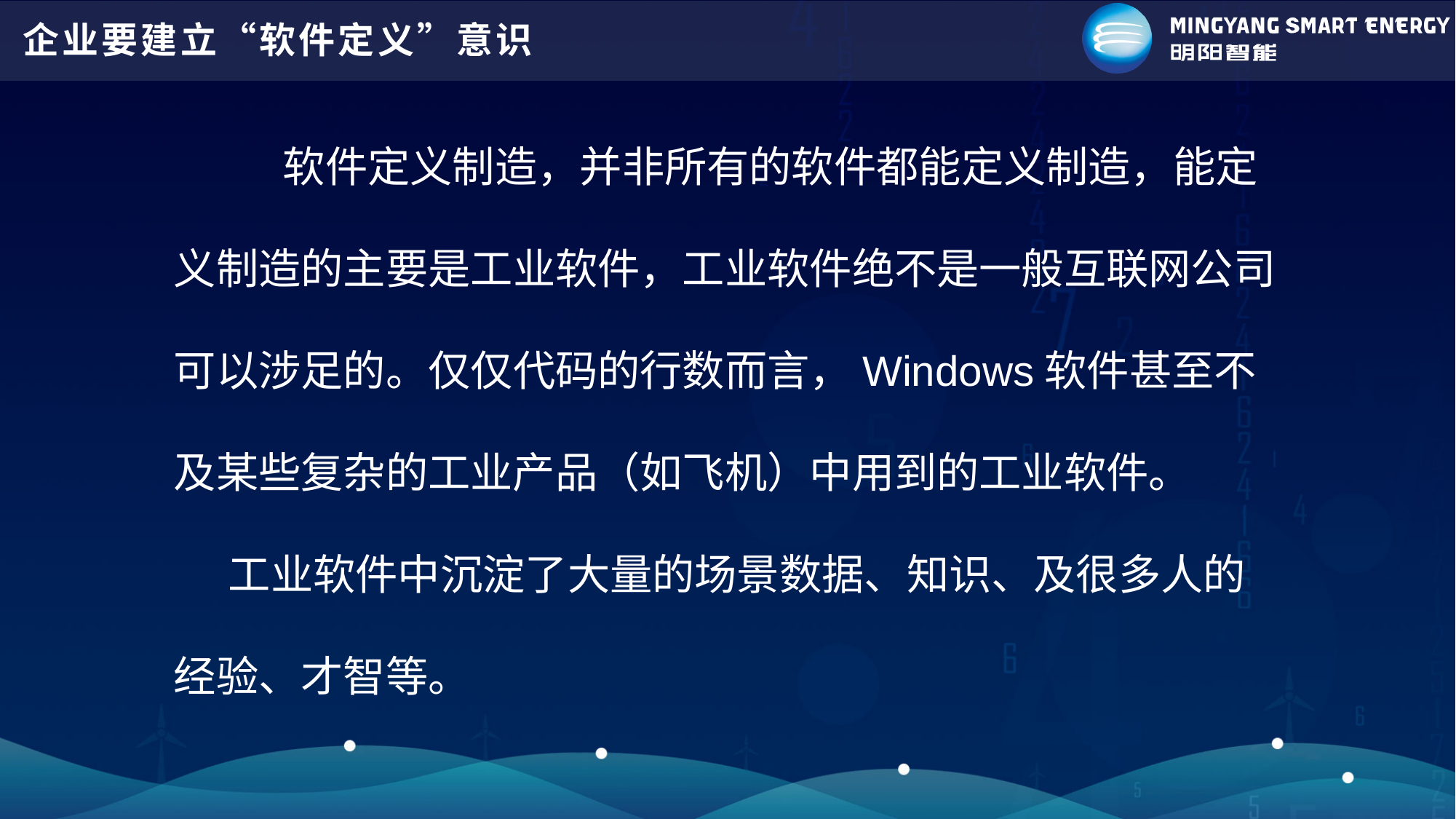

# 企业要建立“软件定义”意识
	软件定义制造，并非所有的软件都能定义制造，能定义制造的主要是工业软件，工业软件绝不是一般互联网公司可以涉足的。仅仅代码的行数而言，Windows软件甚至不及某些复杂的工业产品（如飞机）中用到的工业软件。
工业软件中沉淀了大量的场景数据、知识、及很多人的经验、才智等。